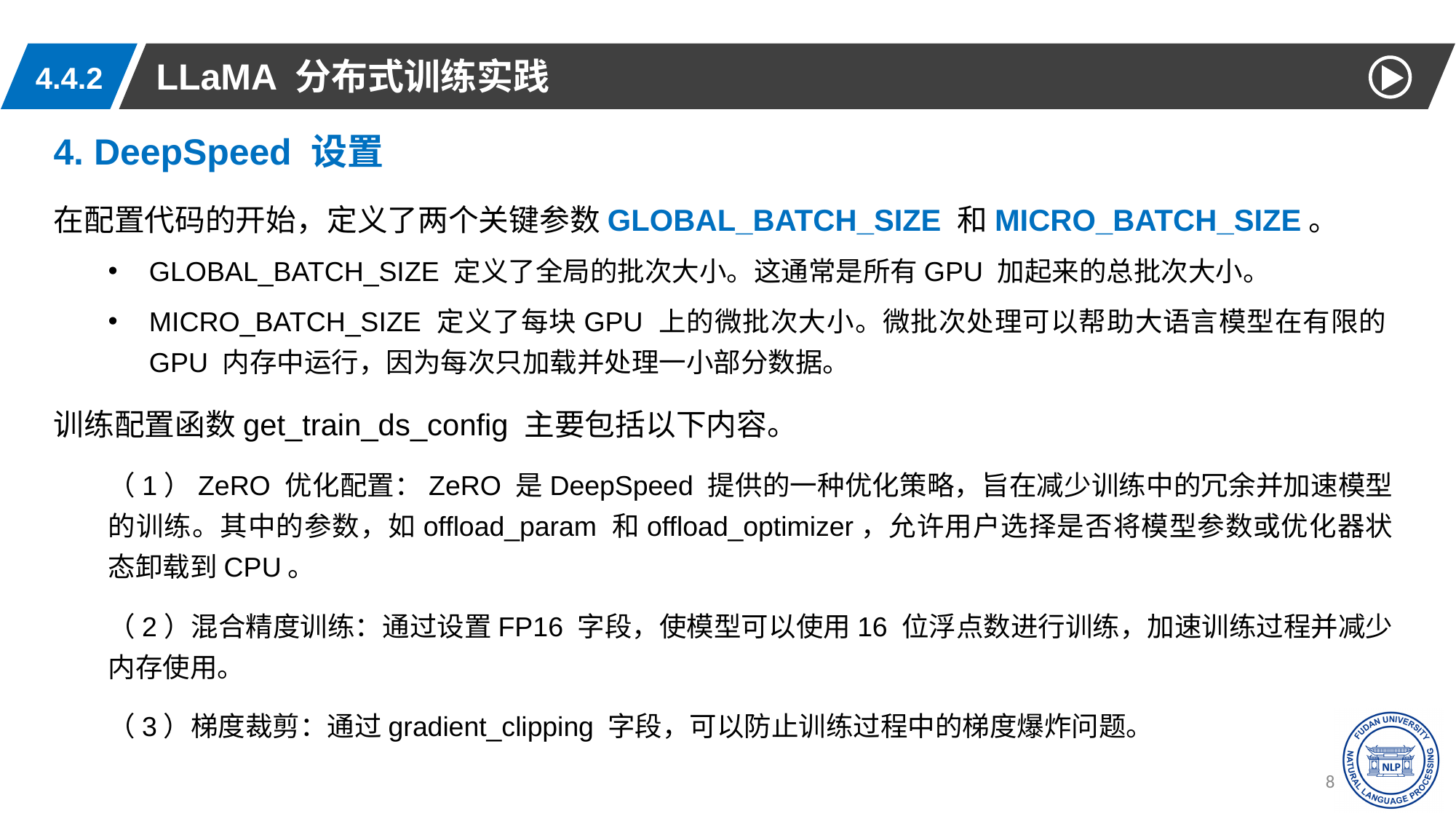

LLaMA 分布式训练实践
4.4.2

4. DeepSpeed 设置
在配置代码的开始，定义了两个关键参数GLOBAL_BATCH_SIZE 和MICRO_BATCH_SIZE。
GLOBAL_BATCH_SIZE 定义了全局的批次大小。这通常是所有GPU 加起来的总批次大小。
MICRO_BATCH_SIZE 定义了每块GPU 上的微批次大小。微批次处理可以帮助大语言模型在有限的GPU 内存中运行，因为每次只加载并处理一小部分数据。
训练配置函数get_train_ds_config 主要包括以下内容。
（1）ZeRO 优化配置：ZeRO 是DeepSpeed 提供的一种优化策略，旨在减少训练中的冗余并加速模型的训练。其中的参数，如offload_param 和offload_optimizer，允许用户选择是否将模型参数或优化器状态卸载到CPU。
（2）混合精度训练：通过设置FP16 字段，使模型可以使用16 位浮点数进行训练，加速训练过程并减少内存使用。
（3）梯度裁剪：通过gradient_clipping 字段，可以防止训练过程中的梯度爆炸问题。
86